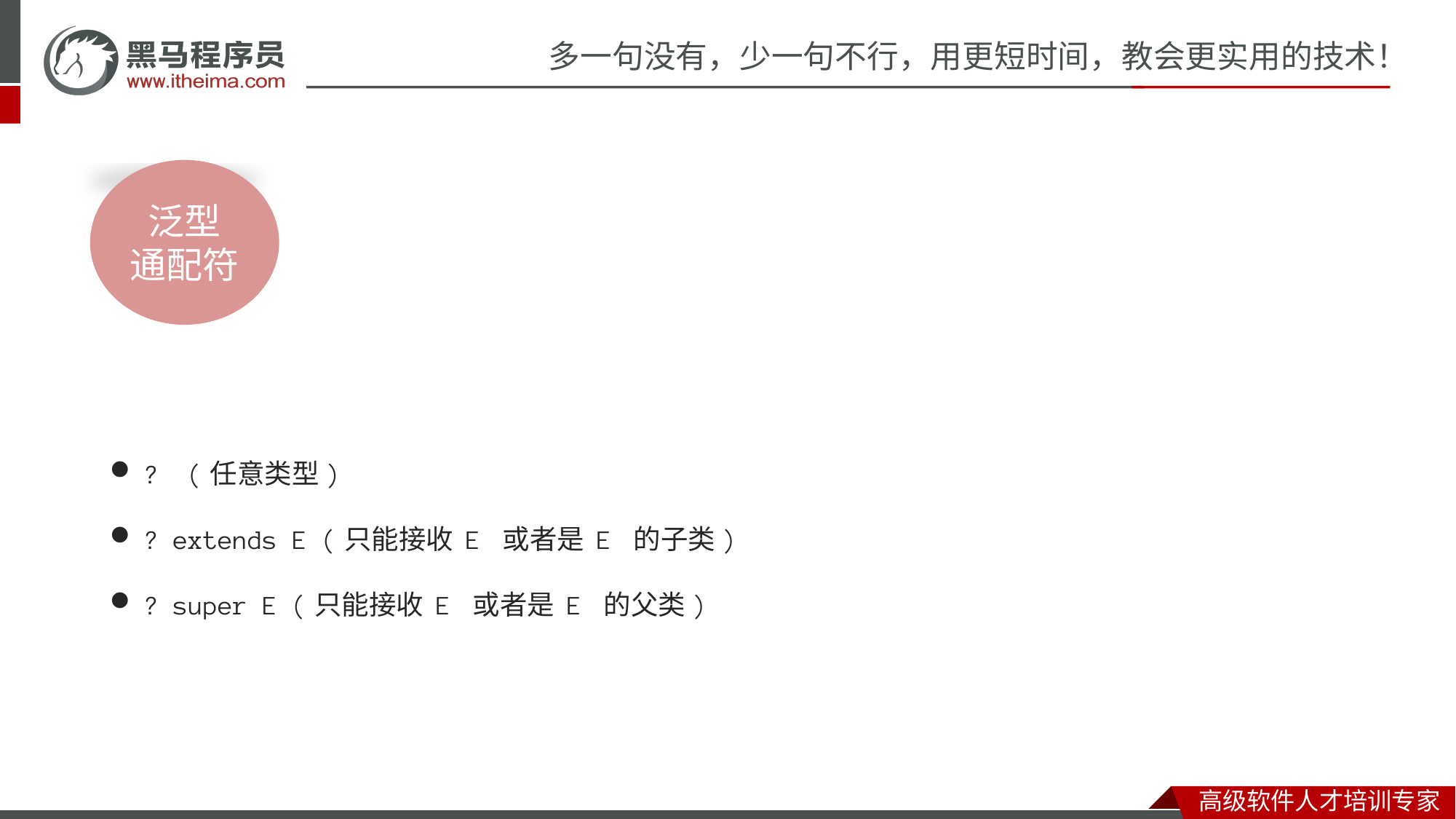

泛型
通配符
?  (任意类型)
? extends E (只能接收 E 或者是 E 的子类)
? super E (只能接收 E 或者是 E 的父类)